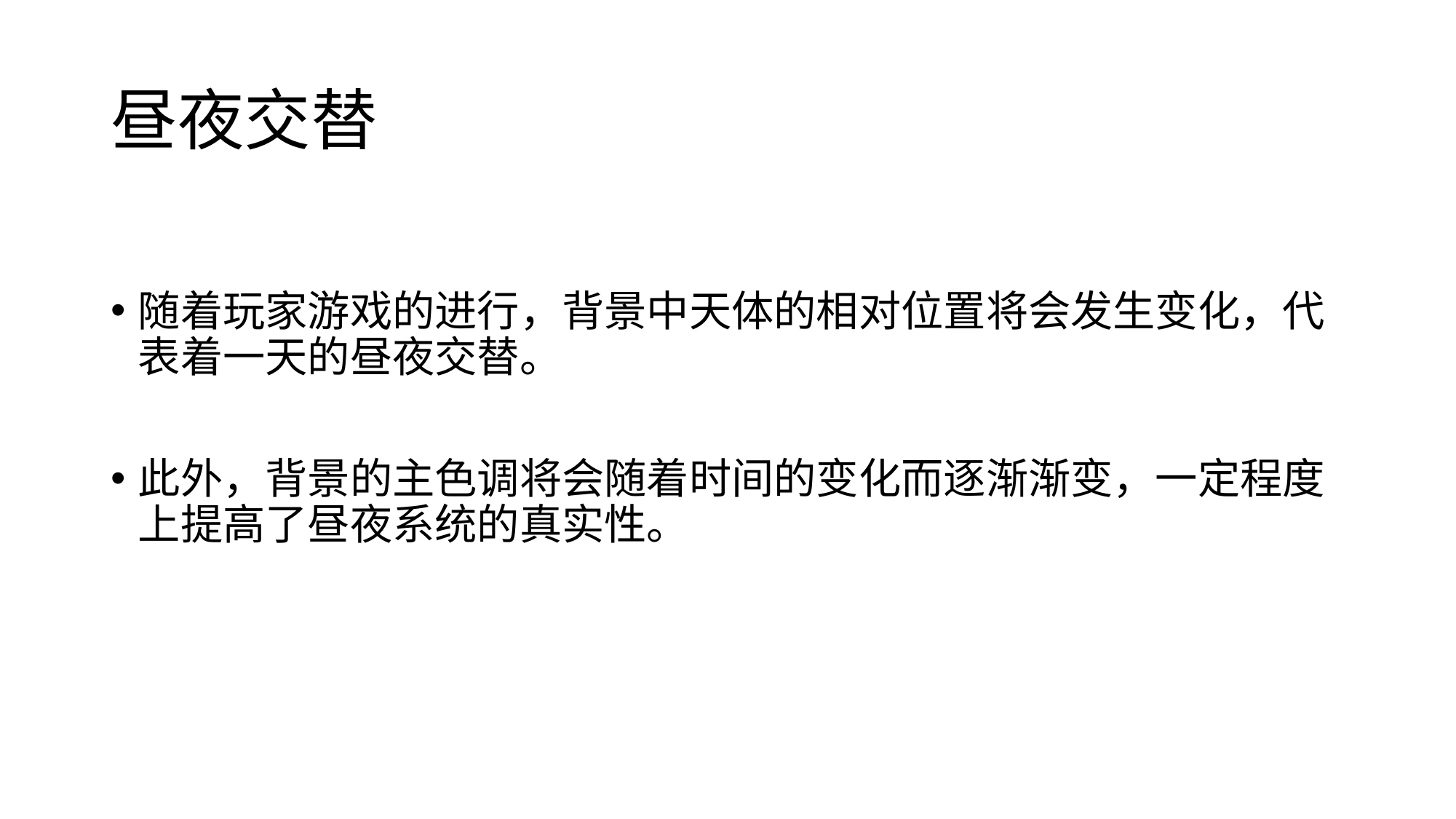

# 昼夜交替

随着玩家游戏的进行，背景中天体的相对位置将会发生变化，代表着一天的昼夜交替。

此外，背景的主色调将会随着时间的变化而逐渐渐变，一定程度上提高了昼夜系统的真实性。